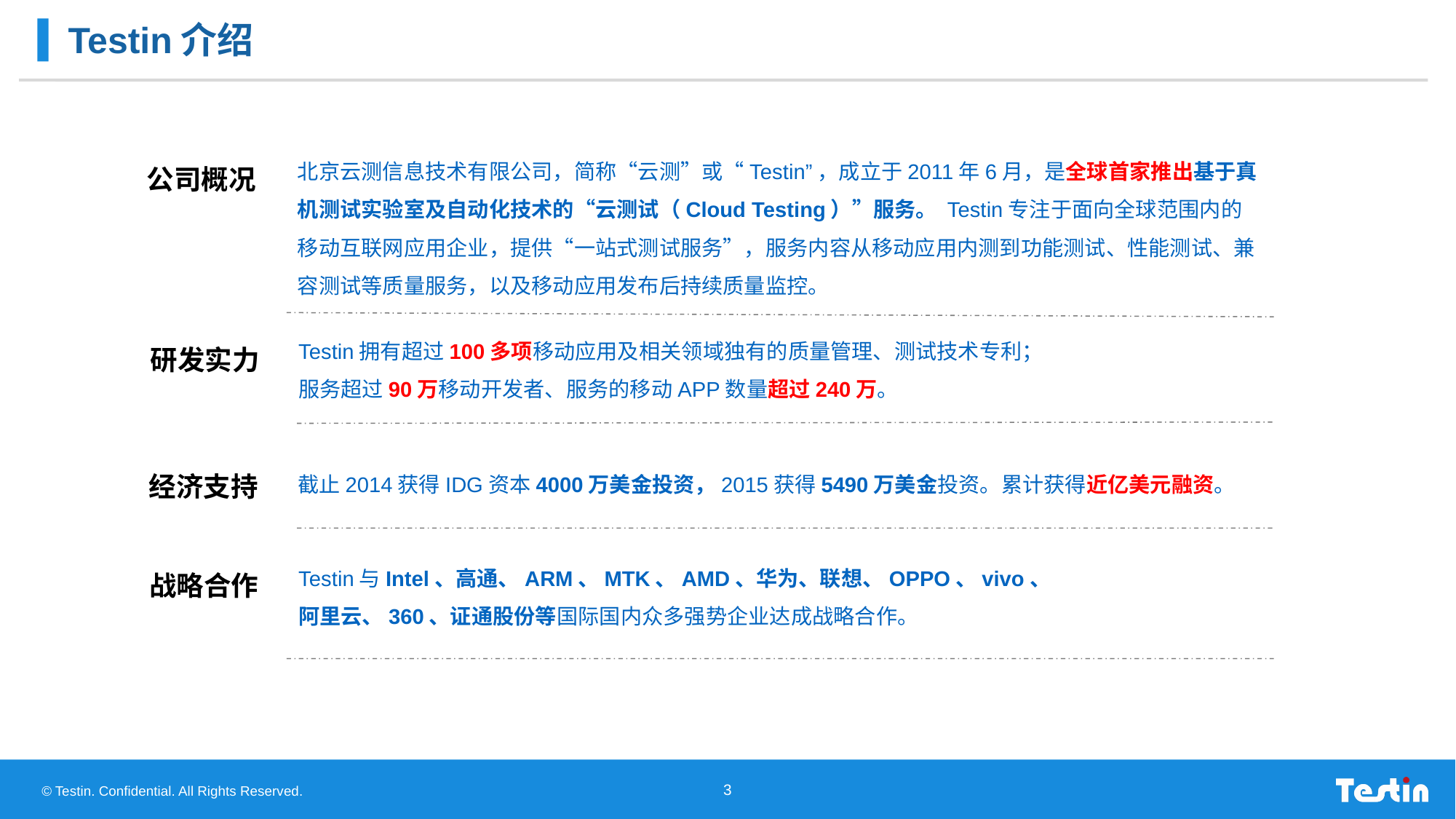

# Testin介绍
北京云测信息技术有限公司，简称“云测”或“Testin”，成立于2011年6月，是全球首家推出基于真机测试实验室及自动化技术的“云测试（Cloud Testing）”服务。 Testin专注于面向全球范围内的移动互联网应用企业，提供“一站式测试服务”，服务内容从移动应用内测到功能测试、性能测试、兼容测试等质量服务，以及移动应用发布后持续质量监控。
公司概况

Testin拥有超过100多项移动应用及相关领域独有的质量管理、测试技术专利；
服务超过90万移动开发者、服务的移动APP数量超过240万。
研发实力

经济支持
截止2014获得IDG资本4000万美金投资，2015获得5490万美金投资。累计获得近亿美元融资。

战略合作
Testin与Intel、高通、ARM、MTK、AMD、华为、联想、OPPO、vivo、
阿里云、360、证通股份等国际国内众多强势企业达成战略合作。

3
© Testin. Confidential. All Rights Reserved.